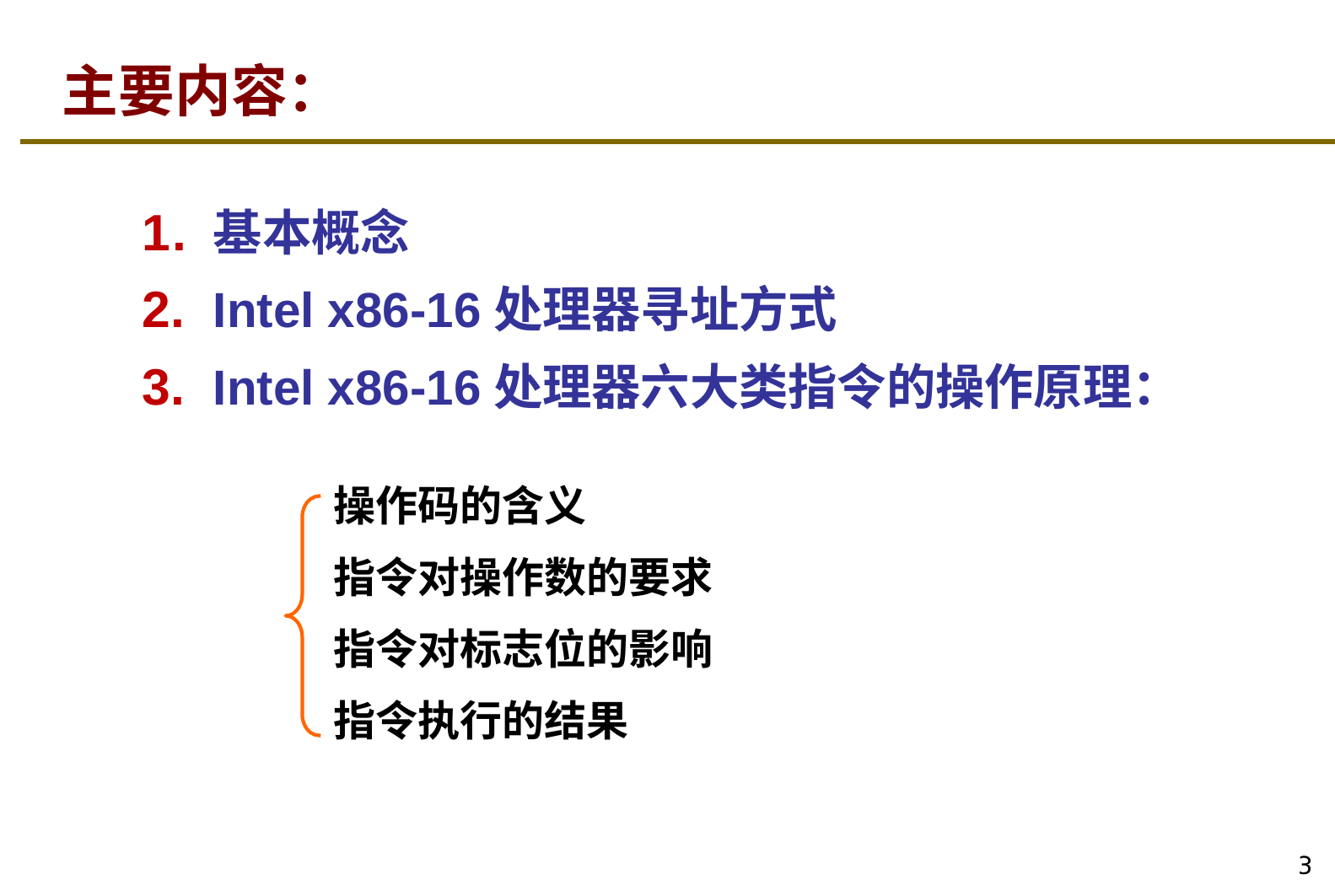

# 主要内容：
基本概念
Intel x86-16处理器寻址方式
Intel x86-16处理器六大类指令的操作原理：

操作码的含义
指令对操作数的要求
指令对标志位的影响
指令执行的结果

3